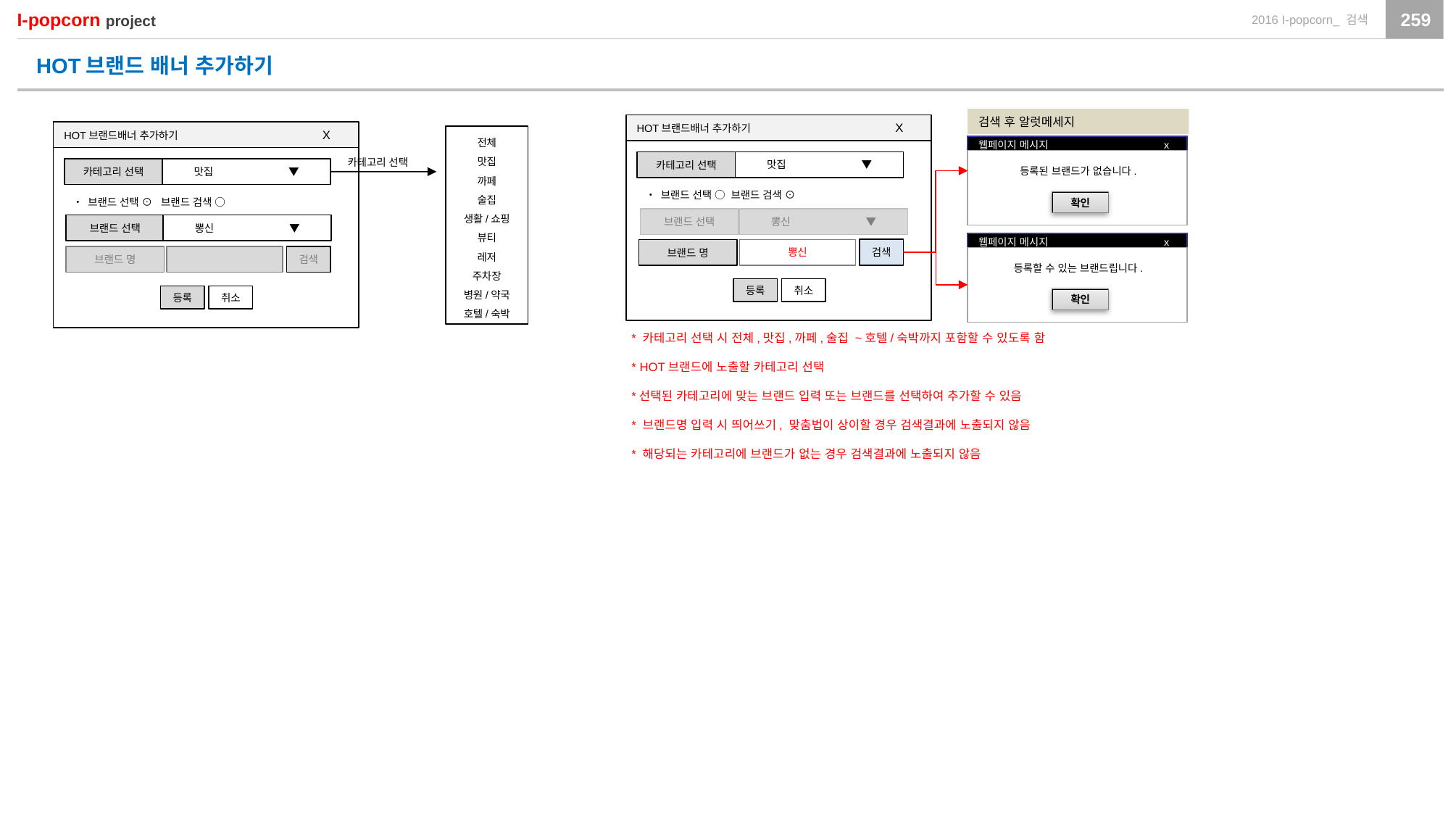

HOT브랜드 배너 추가하기
검색 후 알럿메세지
HOT브랜드배너 추가하기                                                 X

맛집                          ▼
카테고리 선택
• 브랜드 선택 ○  브랜드 검색 ⊙
브랜드 선택
뽕신                          ▼
검색
뽕신
브랜드 명
등록
취소
HOT브랜드배너 추가하기                                                 X

맛집                          ▼
카테고리 선택
• 브랜드 선택 ⊙   브랜드 검색 ○
뽕신                          ▼
브랜드 선택
검색

브랜드 명
등록
취소
전체
맛집
까페
술집
생활/쇼핑
뷰티
레저
주차장
병원/약국
호텔/숙박
웹페이지 메시지                                       x
카테고리 선택

등록된 브랜드가 없습니다.
확인
웹페이지 메시지                                       x

등록할 수 있는 브랜드립니다.
확인
* 카테고리 선택 시 전체,맛집,까페,술집 ~호텔/숙박까지 포함할 수 있도록 함

* HOT브랜드에 노출할 카테고리 선택

*선택된 카테고리에 맞는 브랜드 입력 또는 브랜드를 선택하여 추가할 수 있음

* 브랜드명 입력 시 띄어쓰기, 맞춤법이 상이할 경우 검색결과에 노출되지 않음

* 해당되는 카테고리에 브랜드가 없는 경우 검색결과에 노출되지 않음